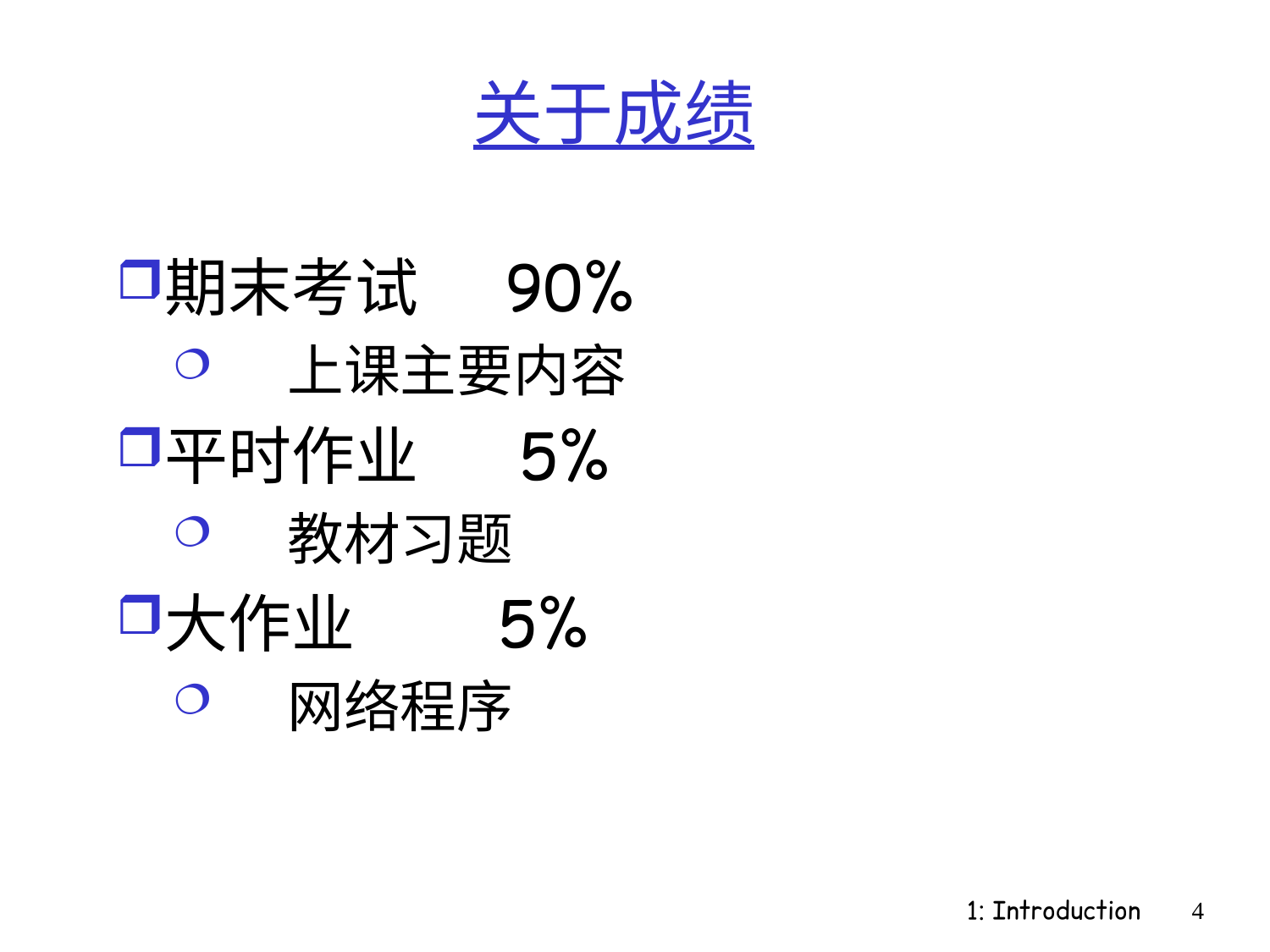

# 关于成绩
期末考试     90%
   上课主要内容
平时作业      5%
   教材习题
大作业         5%
   网络程序
1: Introduction
4